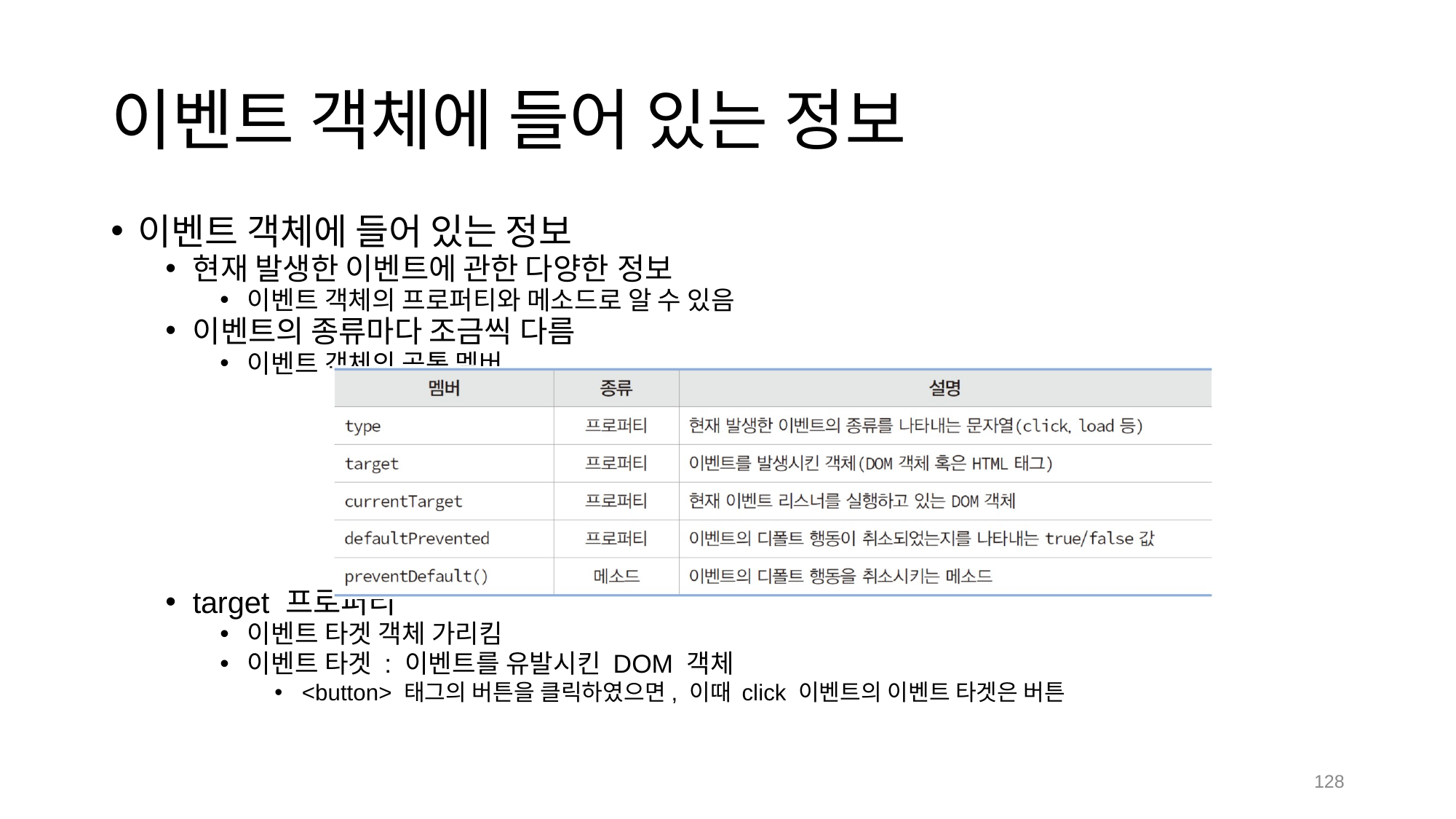

# 이벤트 객체에 들어 있는 정보
이벤트 객체에 들어 있는 정보
현재 발생한 이벤트에 관한 다양한 정보
이벤트 객체의 프로퍼티와 메소드로 알 수 있음
이벤트의 종류마다 조금씩 다름
이벤트 객체의 공통 멤버

target 프로퍼티
이벤트 타겟 객체 가리킴
이벤트 타겟 : 이벤트를 유발시킨 DOM 객체
<button> 태그의 버튼을 클릭하였으면, 이때 click 이벤트의 이벤트 타겟은 버튼
128